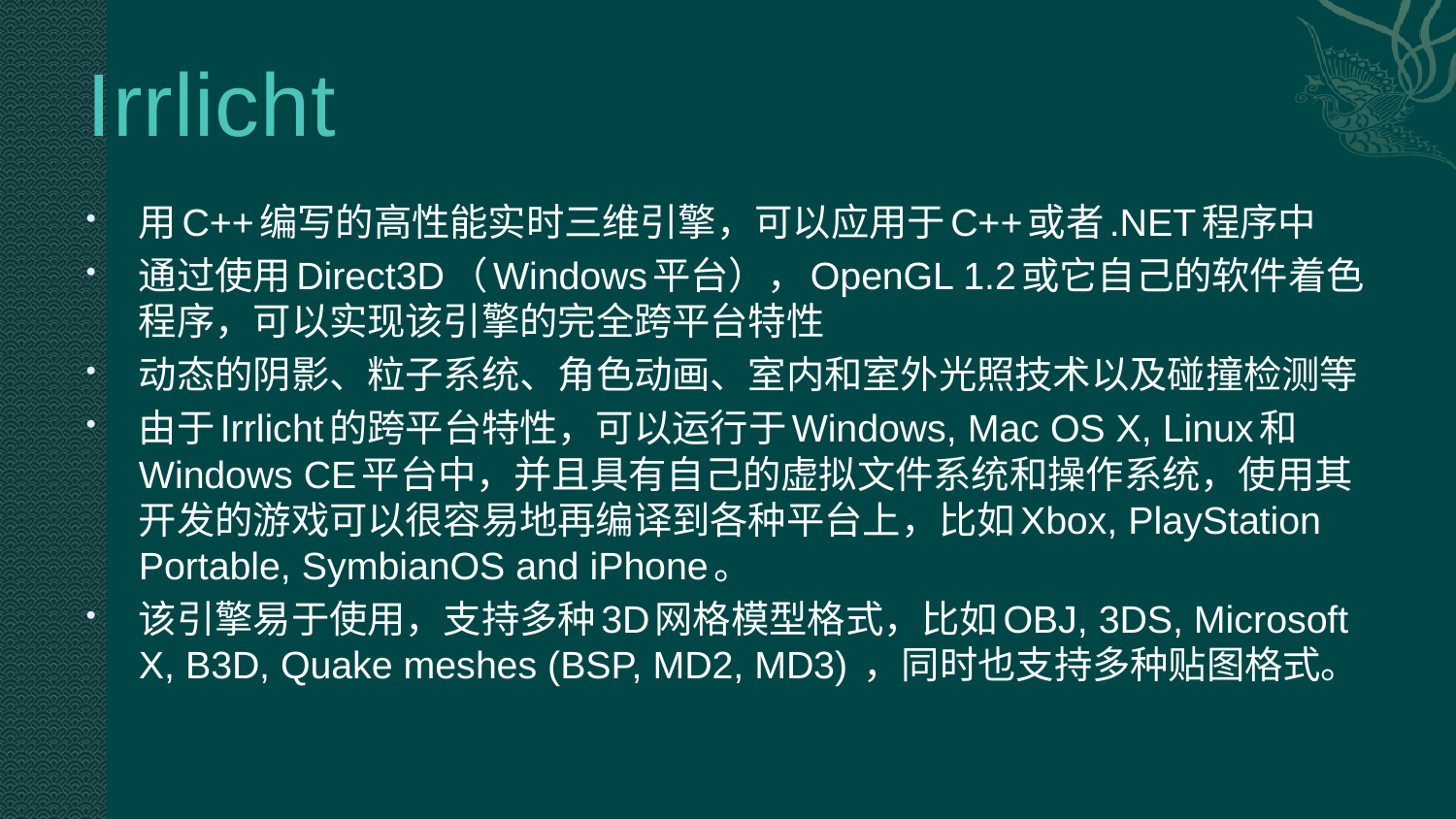

# Irrlicht
用C++编写的高性能实时三维引擎，可以应用于C++或者.NET程序中
通过使用Direct3D（Windows平台），OpenGL 1.2或它自己的软件着色程序，可以实现该引擎的完全跨平台特性
动态的阴影、粒子系统、角色动画、室内和室外光照技术以及碰撞检测等
由于Irrlicht的跨平台特性，可以运行于Windows, Mac OS X, Linux和Windows CE平台中，并且具有自己的虚拟文件系统和操作系统，使用其开发的游戏可以很容易地再编译到各种平台上，比如Xbox, PlayStation Portable, SymbianOS and iPhone。
该引擎易于使用，支持多种3D网格模型格式，比如OBJ, 3DS, Microsoft X, B3D, Quake meshes (BSP, MD2, MD3) ，同时也支持多种贴图格式。